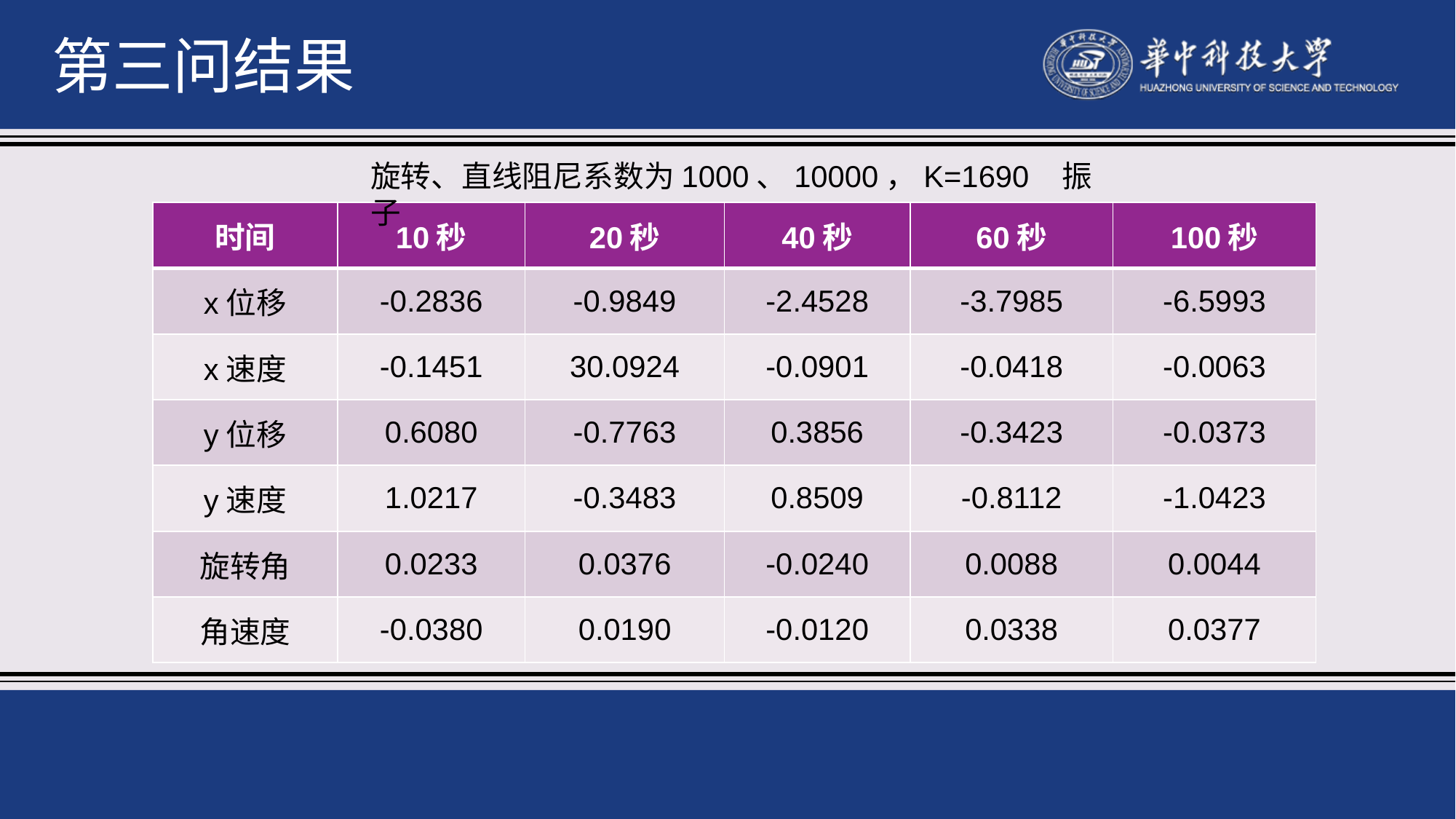

第三问结果
旋转、直线阻尼系数为1000、10000，K=1690   振子
| 时间 | 10秒 | 20秒 | 40秒 | 60秒 | 100秒 |
| --- | --- | --- | --- | --- | --- |
| x位移 | -0.2836 | -0.9849 | -2.4528 | -3.7985 | -6.5993 |
| x速度 | -0.1451 | 30.0924 | -0.0901 | -0.0418 | -0.0063 |
| y位移 | 0.6080 | -0.7763 | 0.3856 | -0.3423 | -0.0373 |
| y速度 | 1.0217 | -0.3483 | 0.8509 | -0.8112 | -1.0423 |
| 旋转角 | 0.0233 | 0.0376 | -0.0240 | 0.0088 | 0.0044 |
| 角速度 | -0.0380 | 0.0190 | -0.0120 | 0.0338 | 0.0377 |